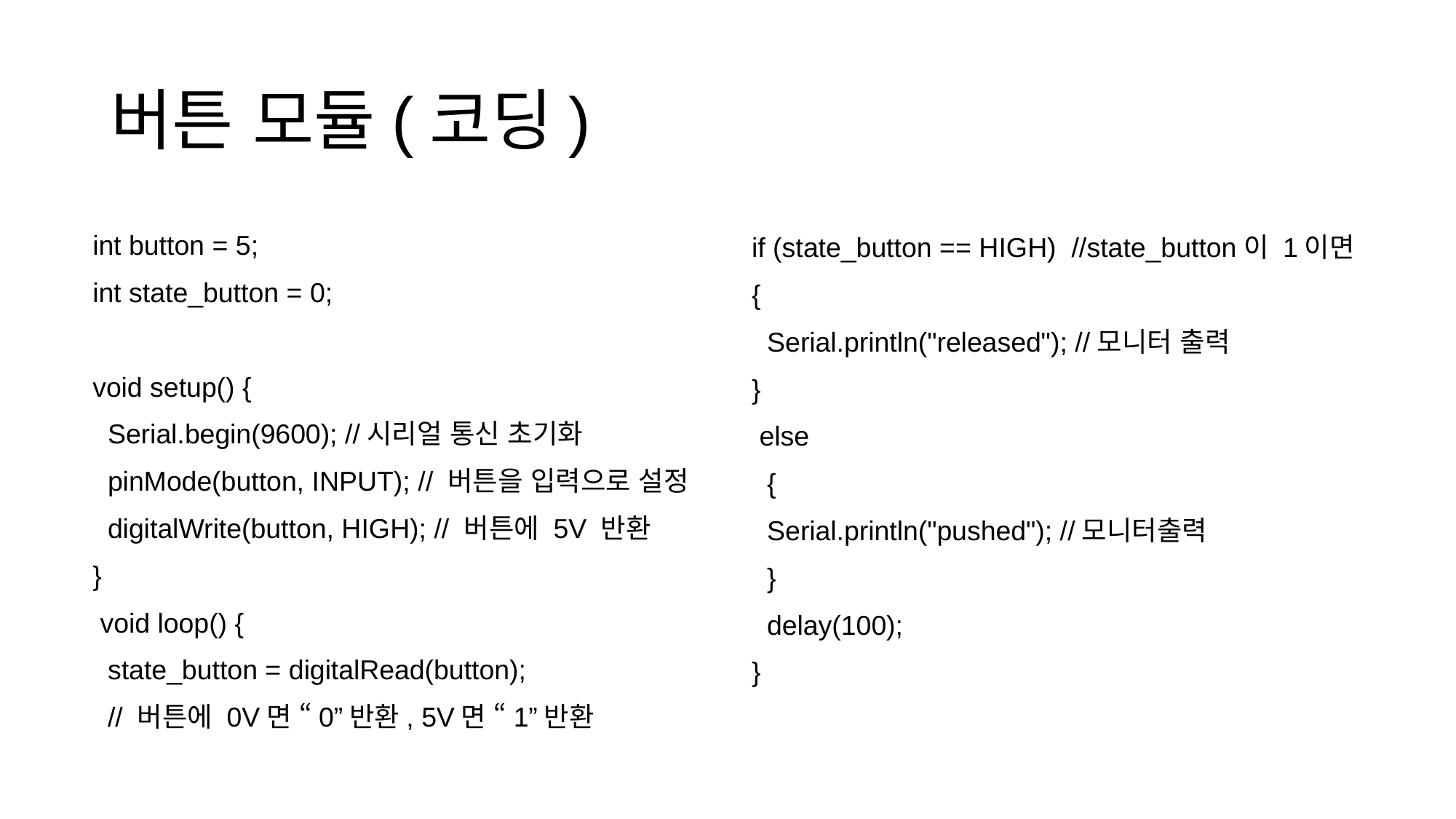

# 버튼 모듈(코딩)
int button = 5;
int state_button = 0;

void setup() {
  Serial.begin(9600); //시리얼 통신 초기화
  pinMode(button, INPUT); // 버튼을 입력으로 설정
  digitalWrite(button, HIGH); // 버튼에 5V 반환
}
 void loop() {
  state_button = digitalRead(button);
  // 버튼에 0V면 “0”반환, 5V면 “1”반환

if (state_button == HIGH)  //state_button이 1이면
{
  Serial.println("released"); //모니터 출력
}
 else
  {
  Serial.println("pushed"); //모니터출력
  }
  delay(100);
}